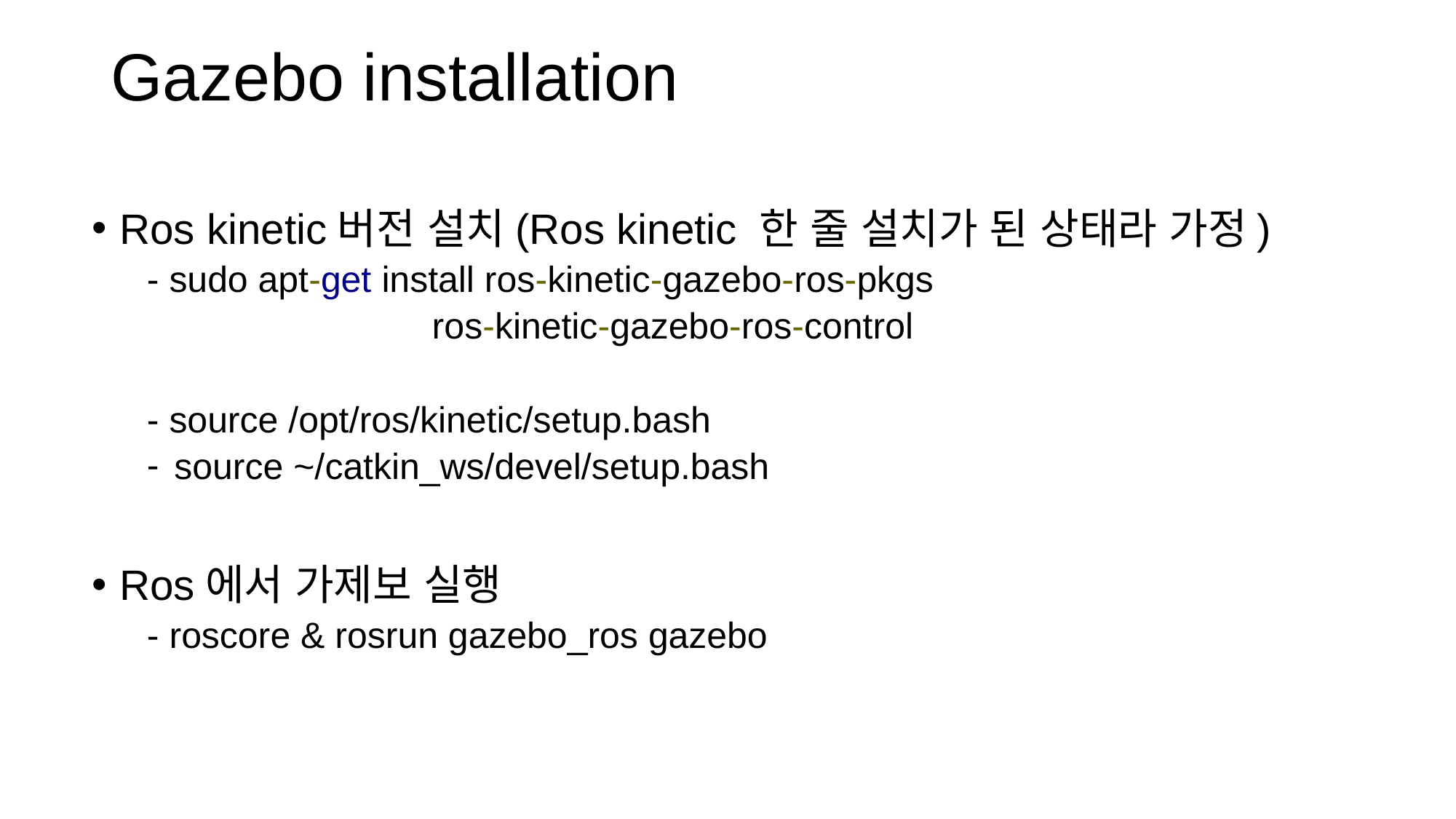

# Gazebo installation
Ros kinetic버전 설치(Ros kinetic 한 줄 설치가 된 상태라 가정)
- sudo apt-get install ros-kinetic-gazebo-ros-pkgs
                            ros-kinetic-gazebo-ros-control

- source /opt/ros/kinetic/setup.bash
source ~/catkin_ws/devel/setup.bash

Ros에서 가제보 실행
- roscore & rosrun gazebo_ros gazebo